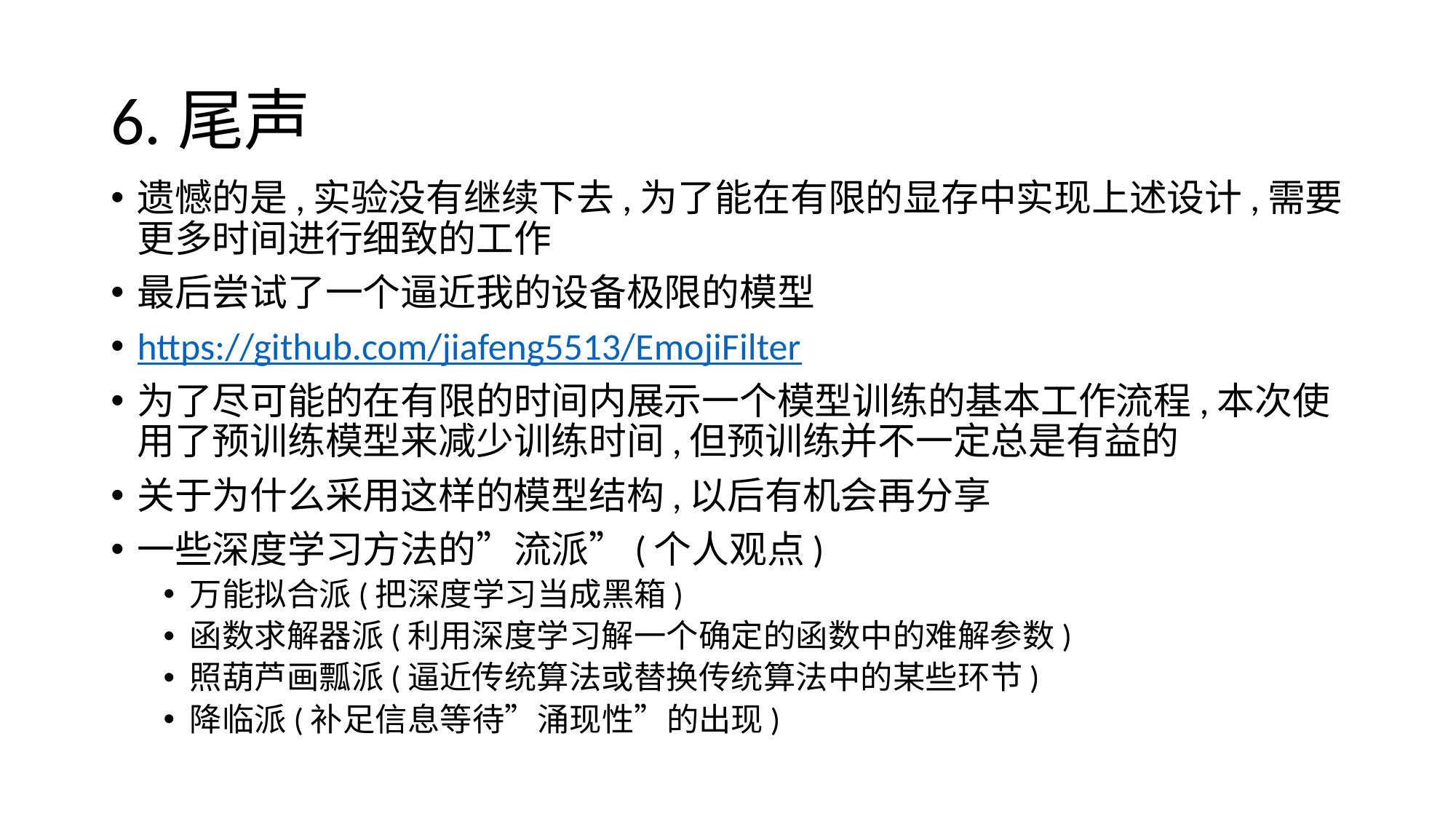

# 6.尾声
遗憾的是,实验没有继续下去,为了能在有限的显存中实现上述设计,需要更多时间进行细致的工作
最后尝试了一个逼近我的设备极限的模型
https://github.com/jiafeng5513/EmojiFilter
为了尽可能的在有限的时间内展示一个模型训练的基本工作流程,本次使用了预训练模型来减少训练时间,但预训练并不一定总是有益的
关于为什么采用这样的模型结构,以后有机会再分享
一些深度学习方法的”流派”(个人观点)
万能拟合派(把深度学习当成黑箱)
函数求解器派(利用深度学习解一个确定的函数中的难解参数)
照葫芦画瓢派(逼近传统算法或替换传统算法中的某些环节)
降临派(补足信息等待”涌现性”的出现)